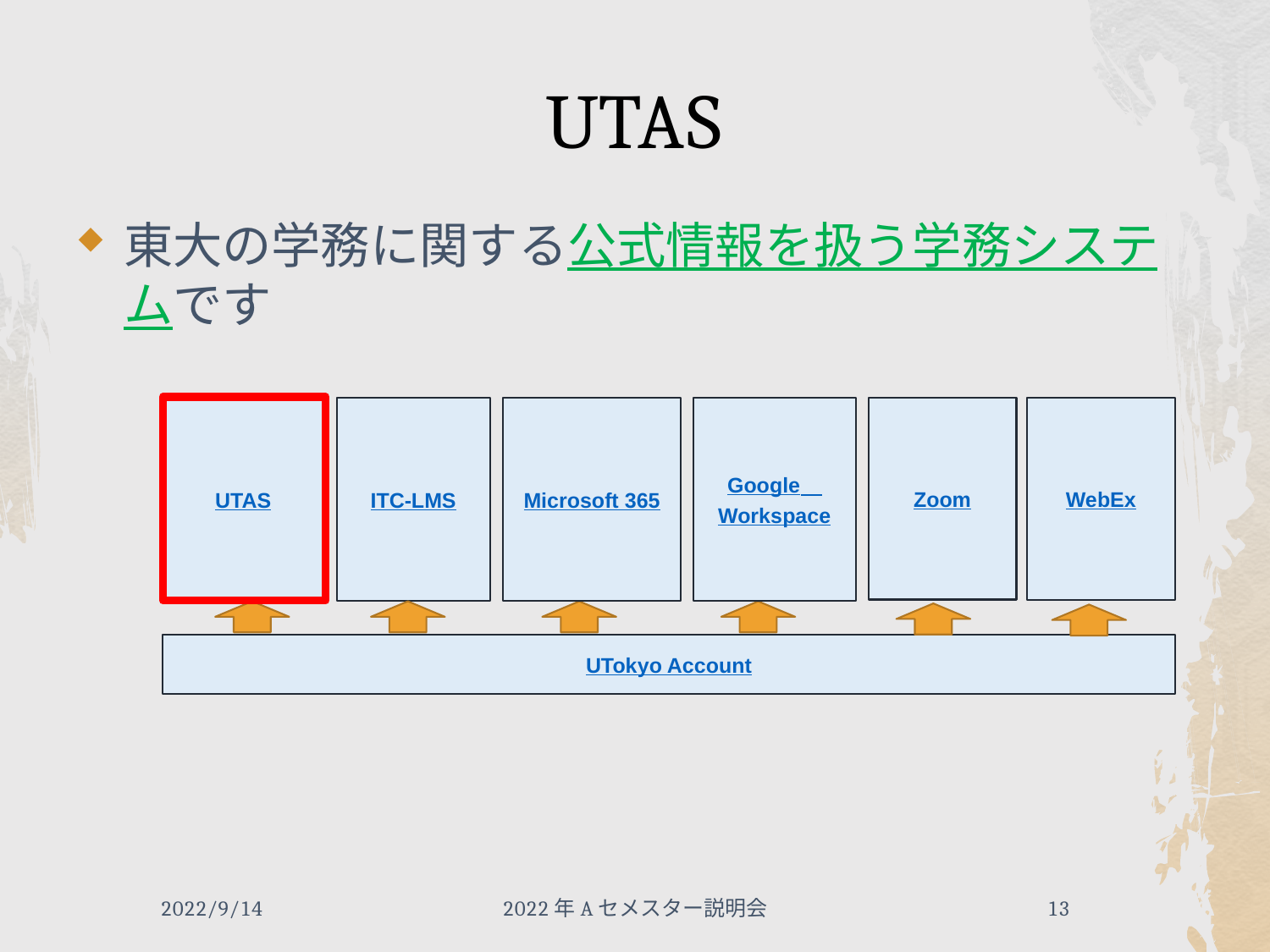

# UTAS
東大の学務に関する公式情報を扱う学務システムです

UTAS
ITC-LMS
Microsoft 365
Google　Workspace
Zoom
WebEx

UTokyo Account
2022/9/14
2022年Aセメスター説明会
13